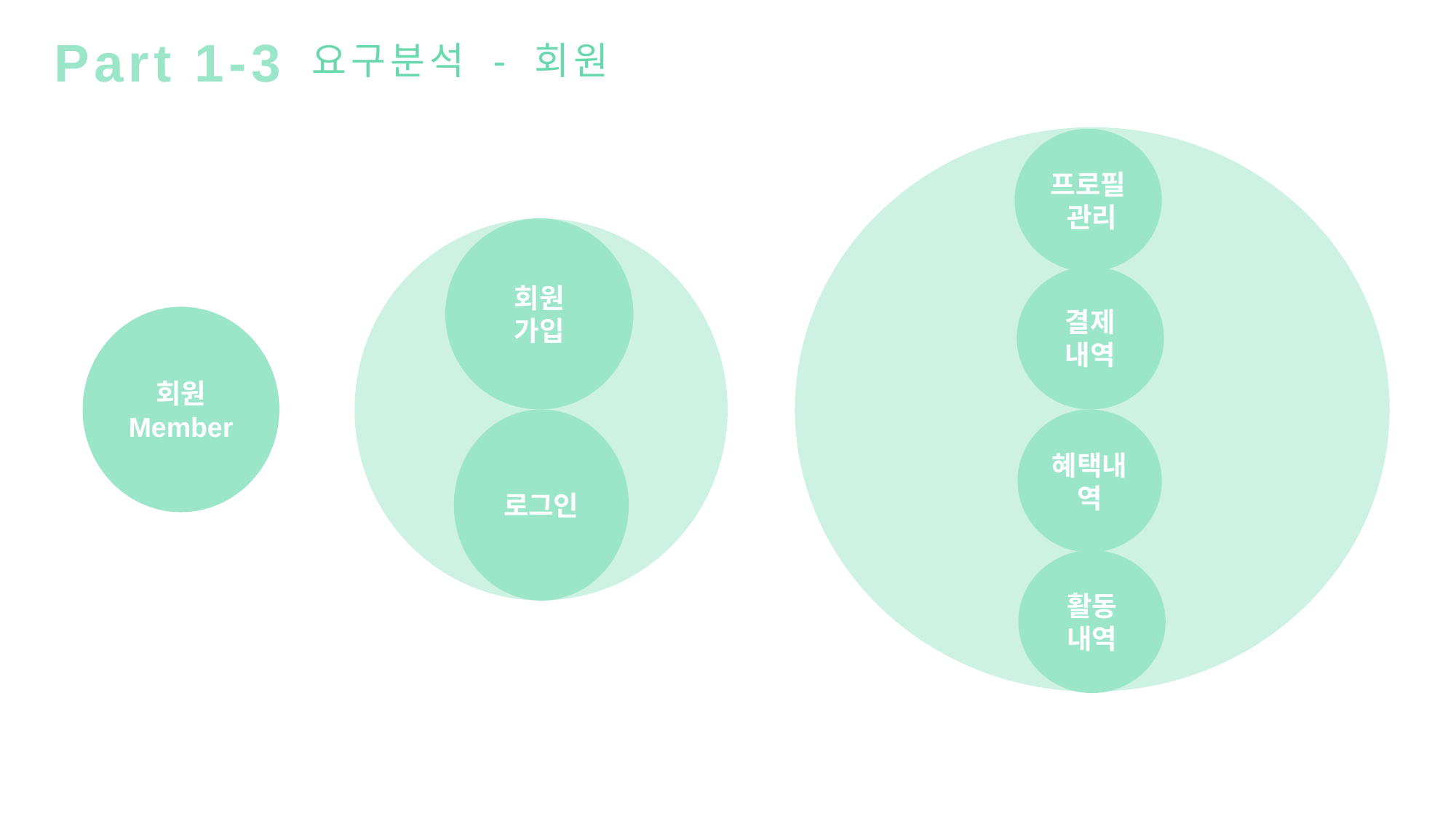

Part 1-3
요구분석 - 회원

프로필  관리
회원
가입

결제
내역
회원
Member
로그인
혜택내역
활동
내역